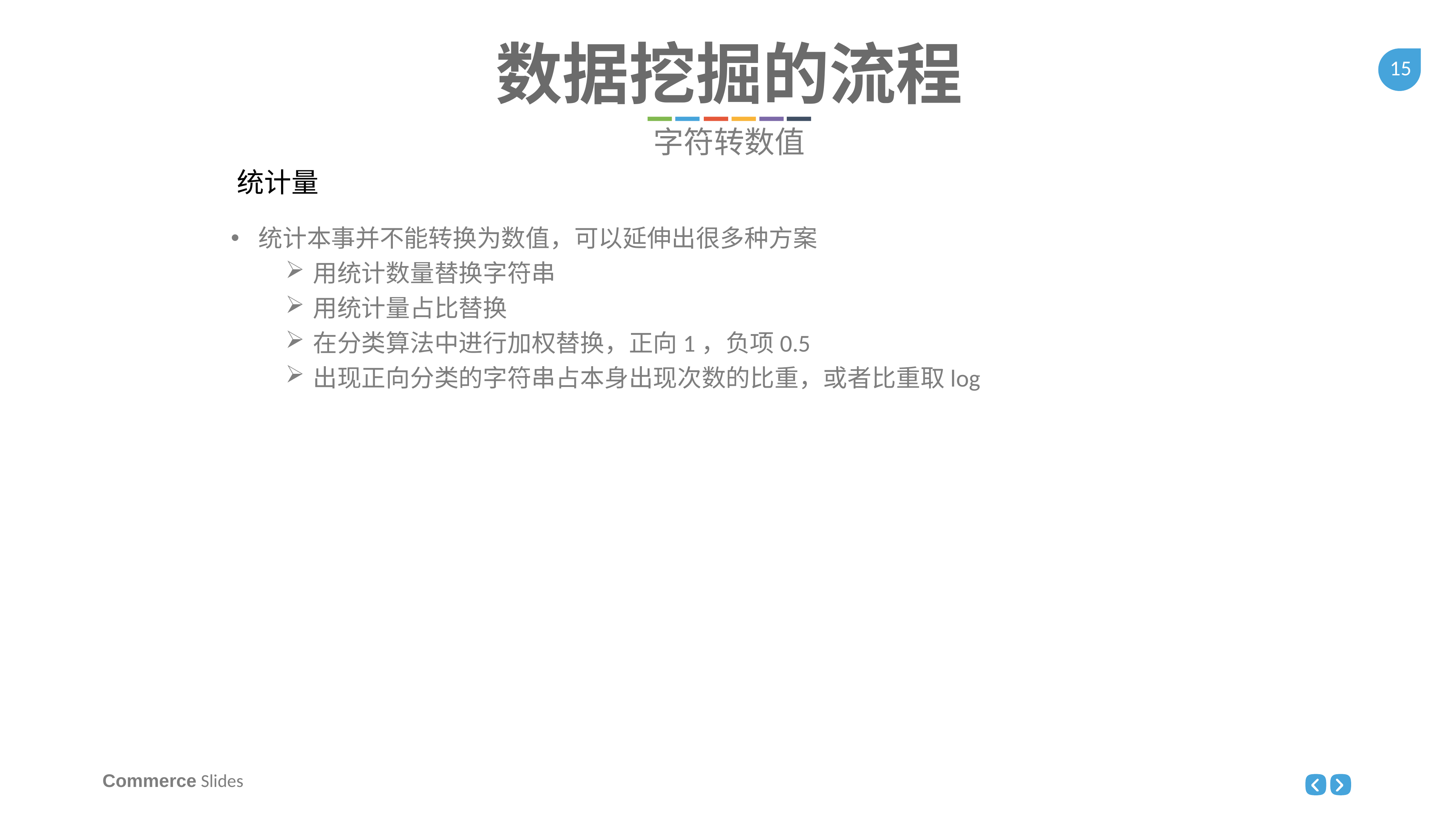

数据挖掘的流程

字符转数值
统计量
统计本事并不能转换为数值，可以延伸出很多种方案
用统计数量替换字符串
用统计量占比替换
在分类算法中进行加权替换，正向1，负项0.5
出现正向分类的字符串占本身出现次数的比重，或者比重取log